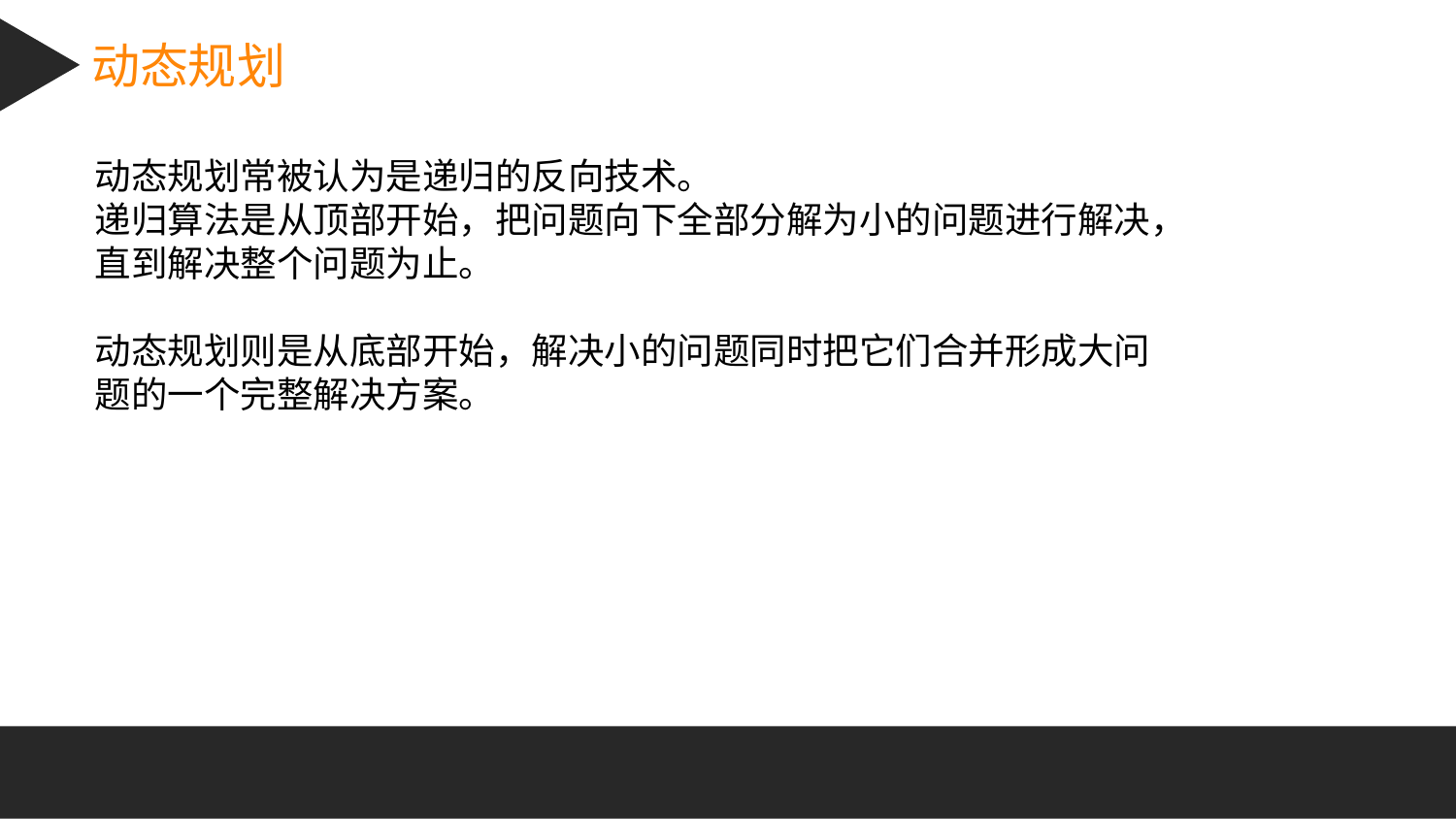

动态规划
动态规划常被认为是递归的反向技术。
递归算法是从顶部开始，把问题向下全部分解为小的问题进行解决，直到解决整个问题为止。

动态规划则是从底部开始，解决小的问题同时把它们合并形成大问题的一个完整解决方案。